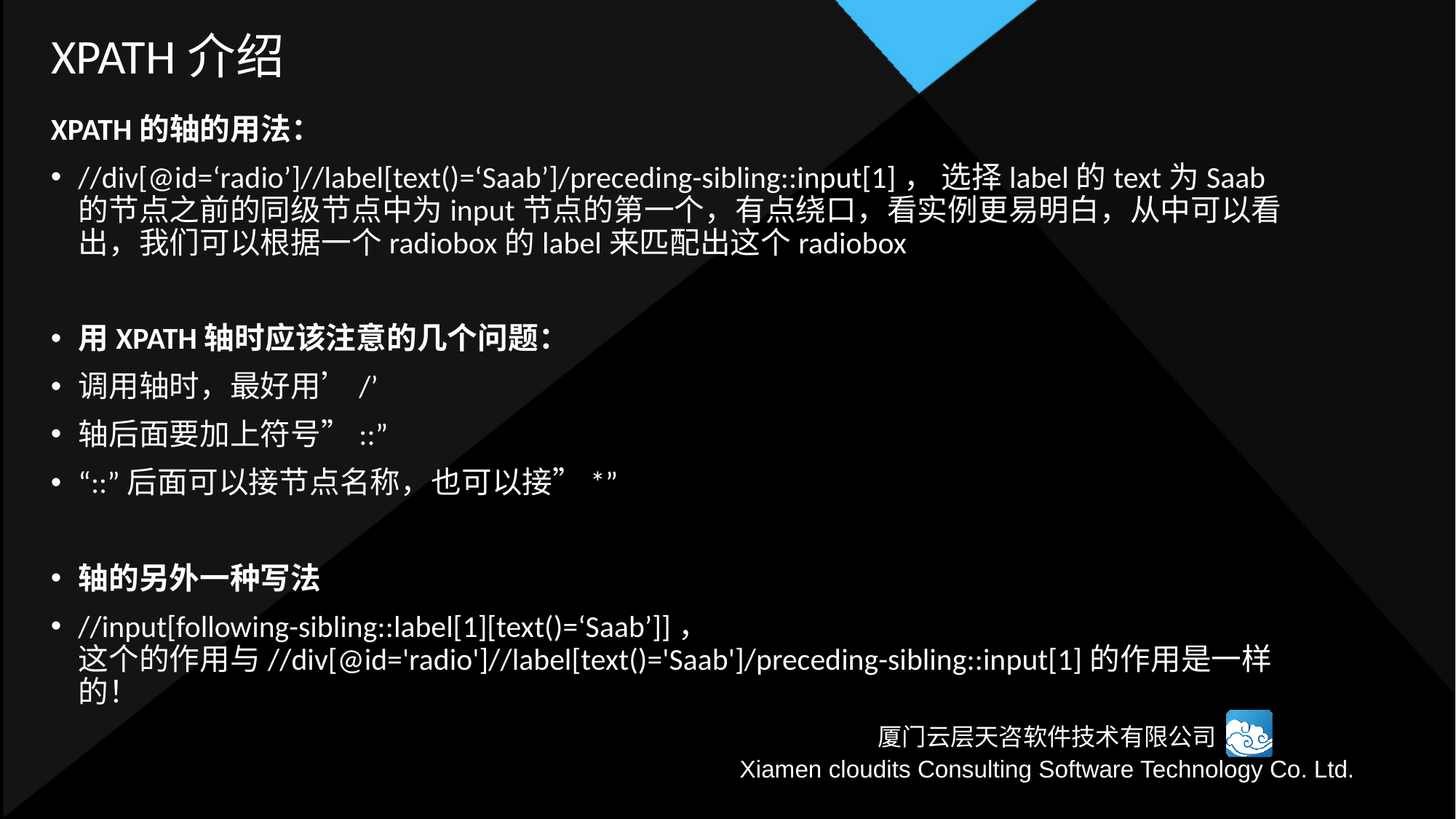

# XPATH介绍
XPATH的轴的用法：
//div[@id=‘radio’]//label[text()=‘Saab’]/preceding-sibling::input[1]， 选择label的text为Saab的节点之前的同级节点中为input节点的第一个，有点绕口，看实例更易明白，从中可以看出，我们可以根据一个radiobox的label来匹配出这个radiobox

用XPATH轴时应该注意的几个问题：
调用轴时，最好用’/’
轴后面要加上符号”::”
“::”后面可以接节点名称，也可以接”*”

轴的另外一种写法
//input[following-sibling::label[1][text()=‘Saab’]]， 这个的作用与//div[@id='radio']//label[text()='Saab']/preceding-sibling::input[1]的作用是一样的！